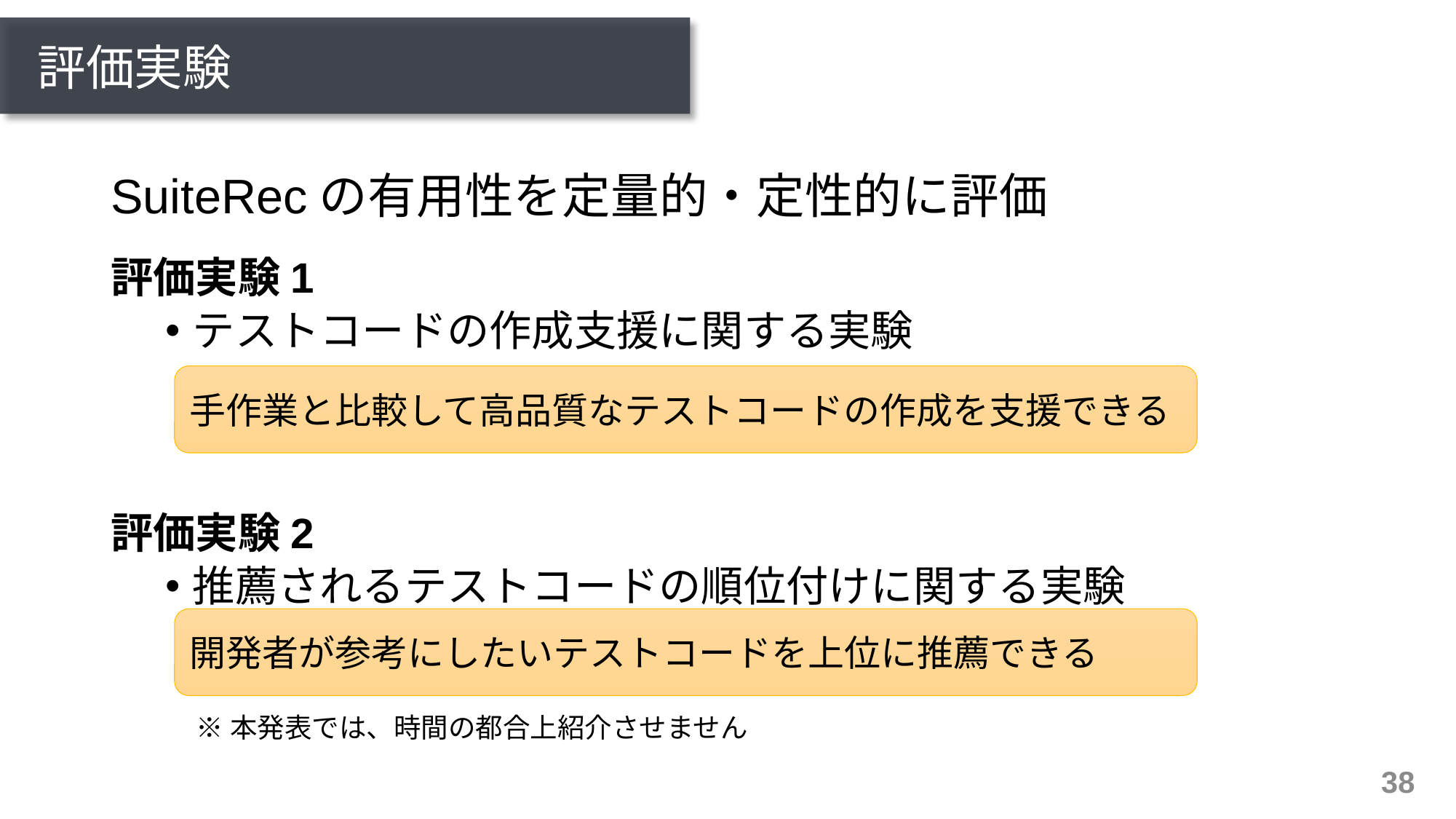

# 評価実験
SuiteRecの有用性を定量的・定性的に評価

評価実験1
テストコードの作成支援に関する実験

評価実験2
推薦されるテストコードの順位付けに関する実験

手作業と比較して高品質なテストコードの作成を支援できる
開発者が参考にしたいテストコードを上位に推薦できる
※本発表では、時間の都合上紹介させません